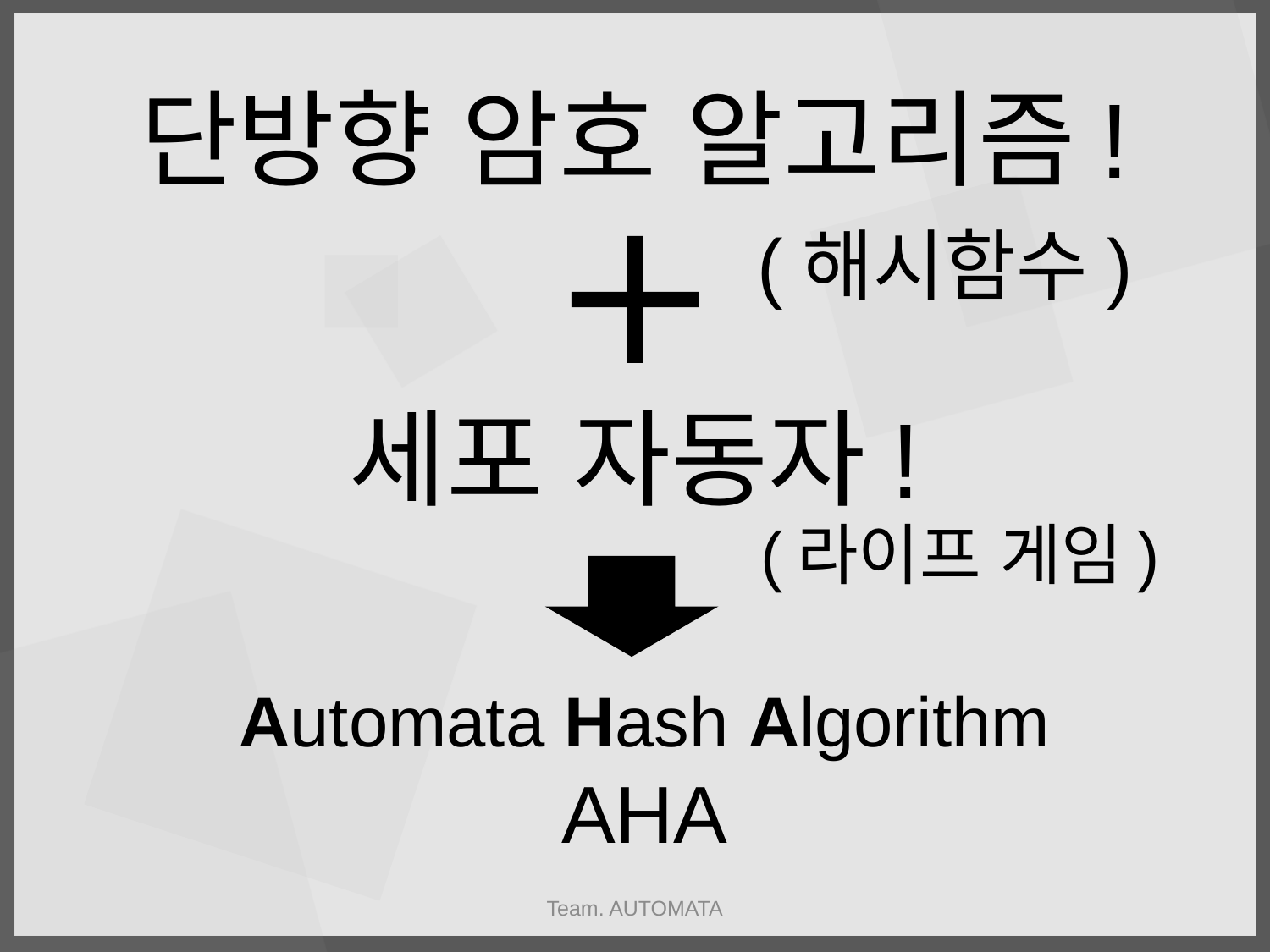

단방향 암호 알고리즘!
(해시함수)

세포 자동자!
(라이프 게임)

Automata Hash Algorithm
AHA
Team. AUTOMATA